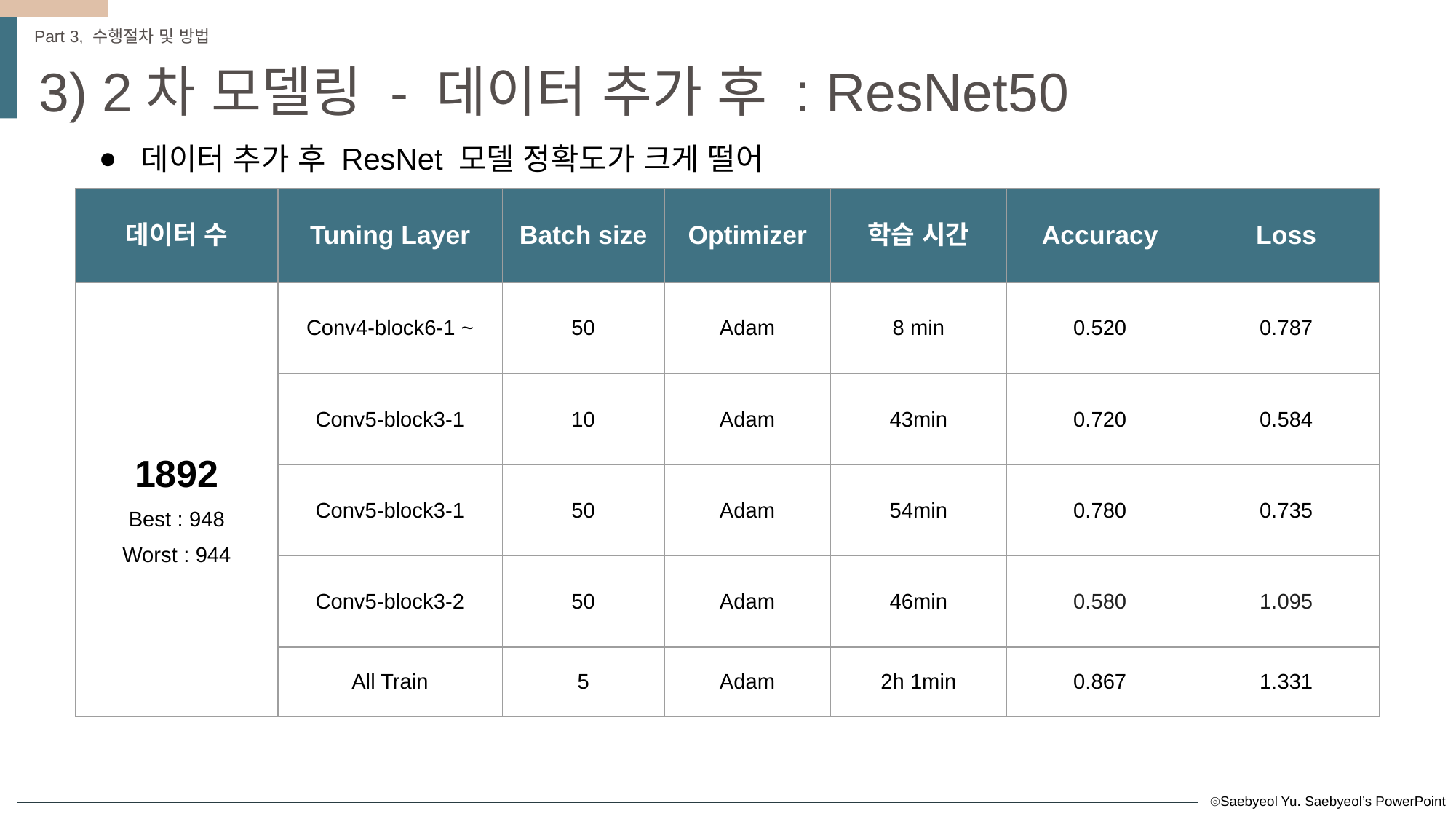

Part 3, 수행절차 및 방법
3) 2차 모델링 - 데이터 추가 후 : ResNet50
데이터 추가 후 ResNet 모델 정확도가 크게 떨어
| 데이터 수 | Tuning Layer | Batch size | Optimizer | 학습 시간 | Accuracy | Loss |
| --- | --- | --- | --- | --- | --- | --- |
| 1892 Best : 948 Worst : 944 | Conv4-block6-1 ~ | 50 | Adam | 8 min | 0.520 | 0.787 |
|  | Conv5-block3-1 | 10 | Adam | 43min | 0.720 | 0.584 |
|  | Conv5-block3-1 | 50 | Adam | 54min | 0.780 | 0.735 |
|  | Conv5-block3-2 | 50 | Adam | 46min | 0.580 | 1.095 |
|  | All Train | 5 | Adam | 2h 1min | 0.867 | 1.331 |